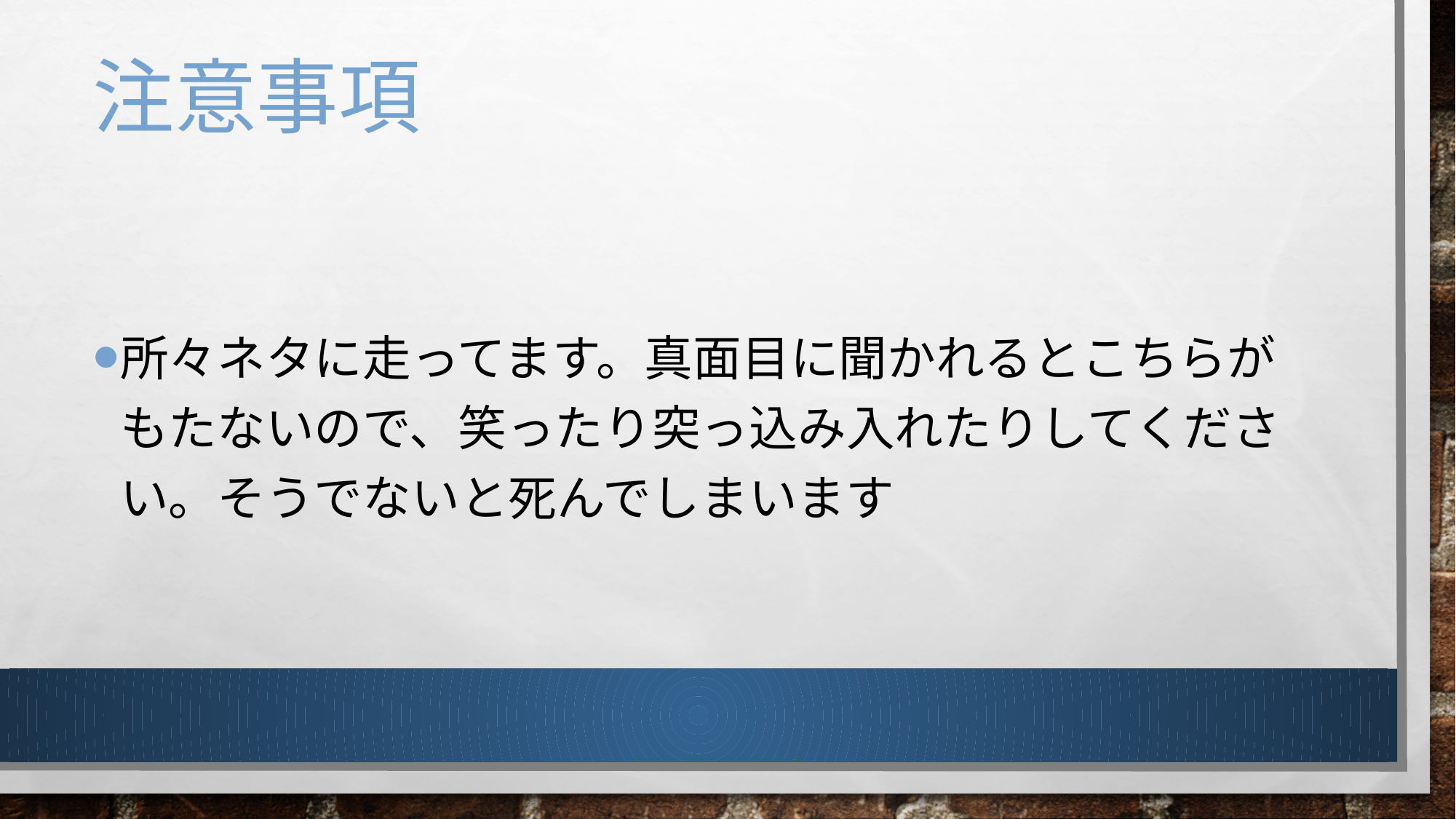

# 注意事項
所々ネタに走ってます。真面目に聞かれるとこちらがもたないので、笑ったり突っ込み入れたりしてください。そうでないと死んでしまいます